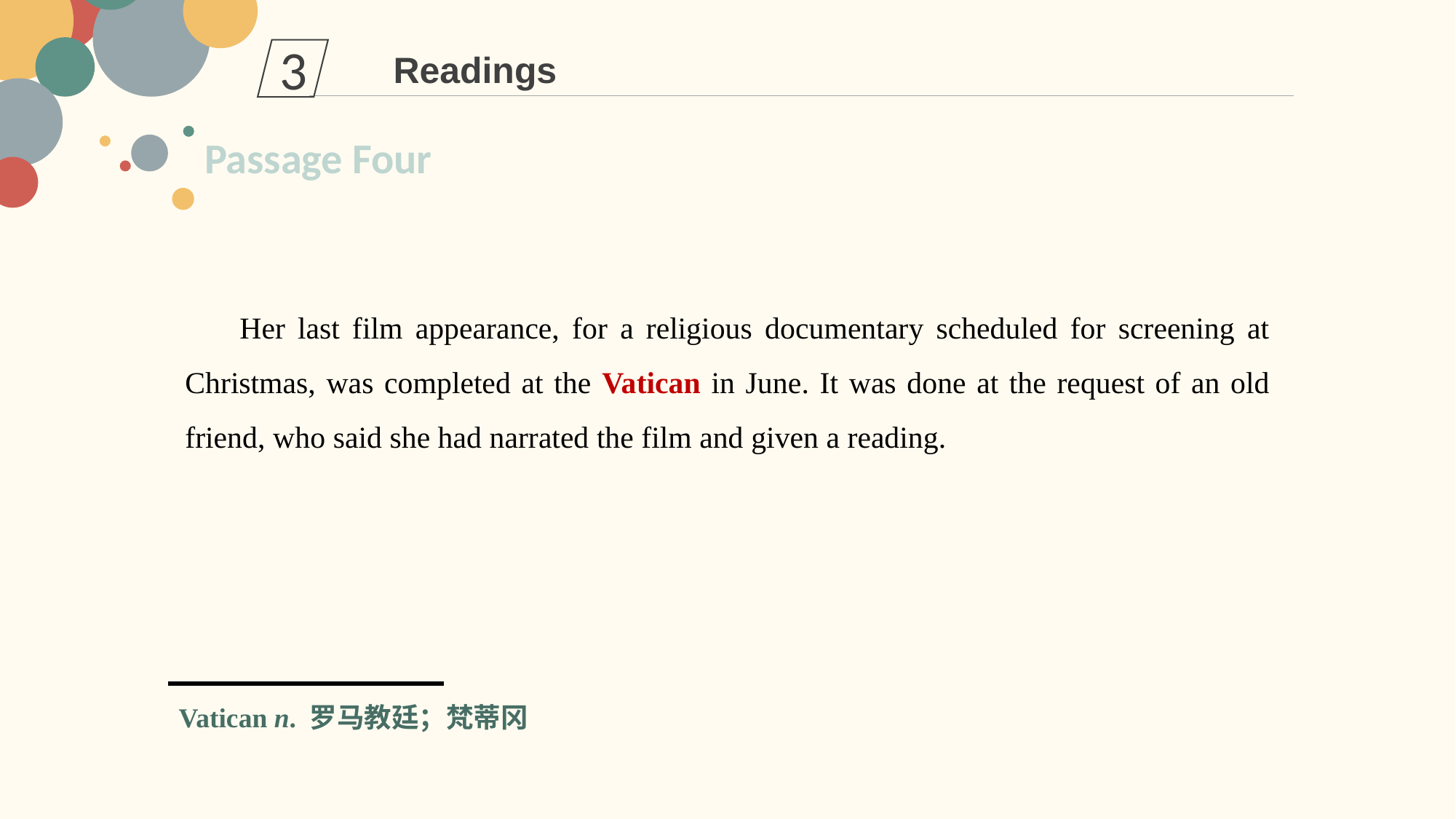

3
Readings
Passage Four
Her last film appearance, for a religious documentary scheduled for screening at Christmas, was completed at the Vatican in June. It was done at the request of an old friend, who said she had narrated the film and given a reading.
Vatican n. 罗马教廷；梵蒂冈